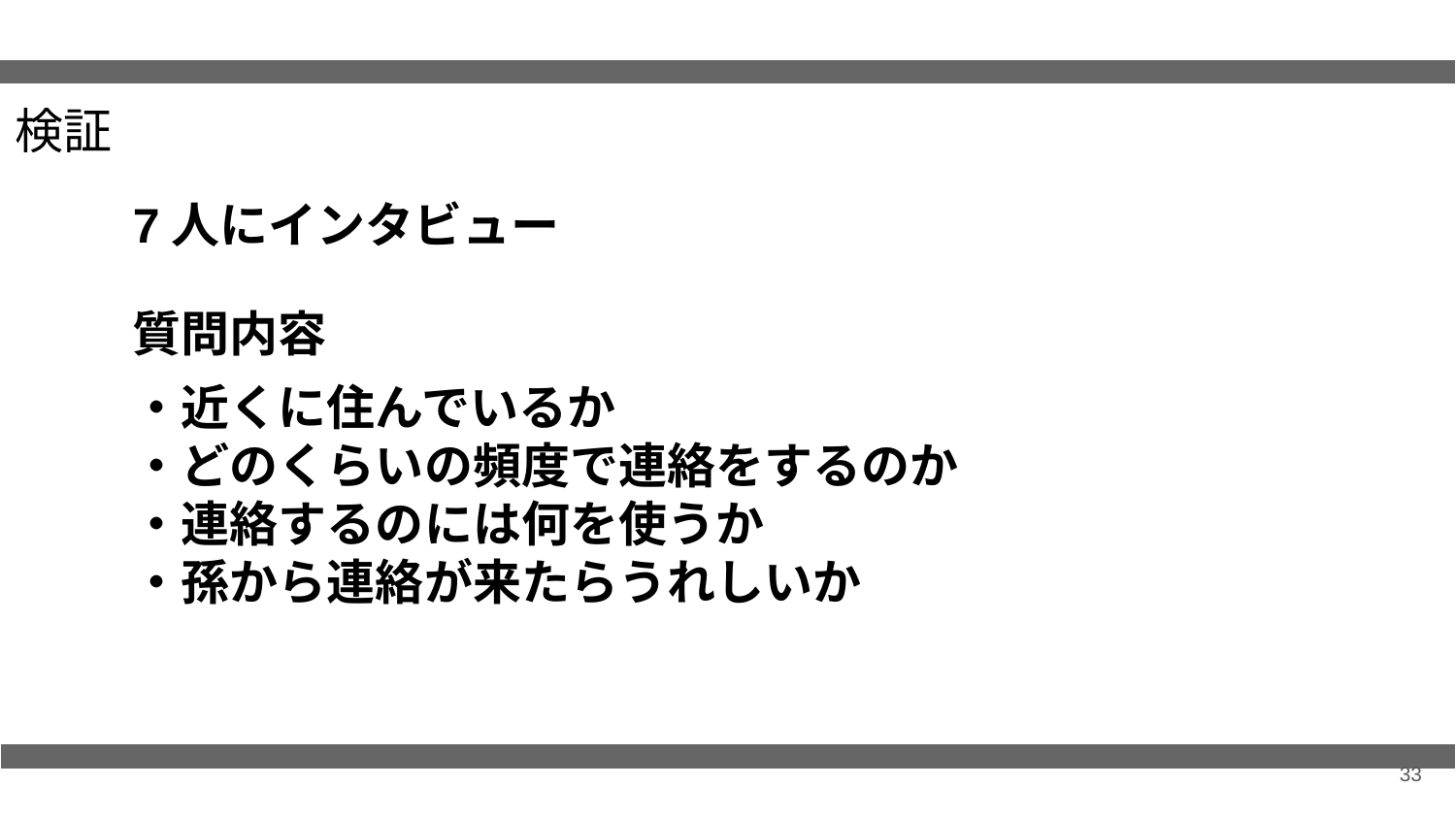

検証
7人にインタビュー
質問内容
・近くに住んでいるか
・どのくらいの頻度で連絡をするのか
・連絡するのには何を使うか
・孫から連絡が来たらうれしいか

33